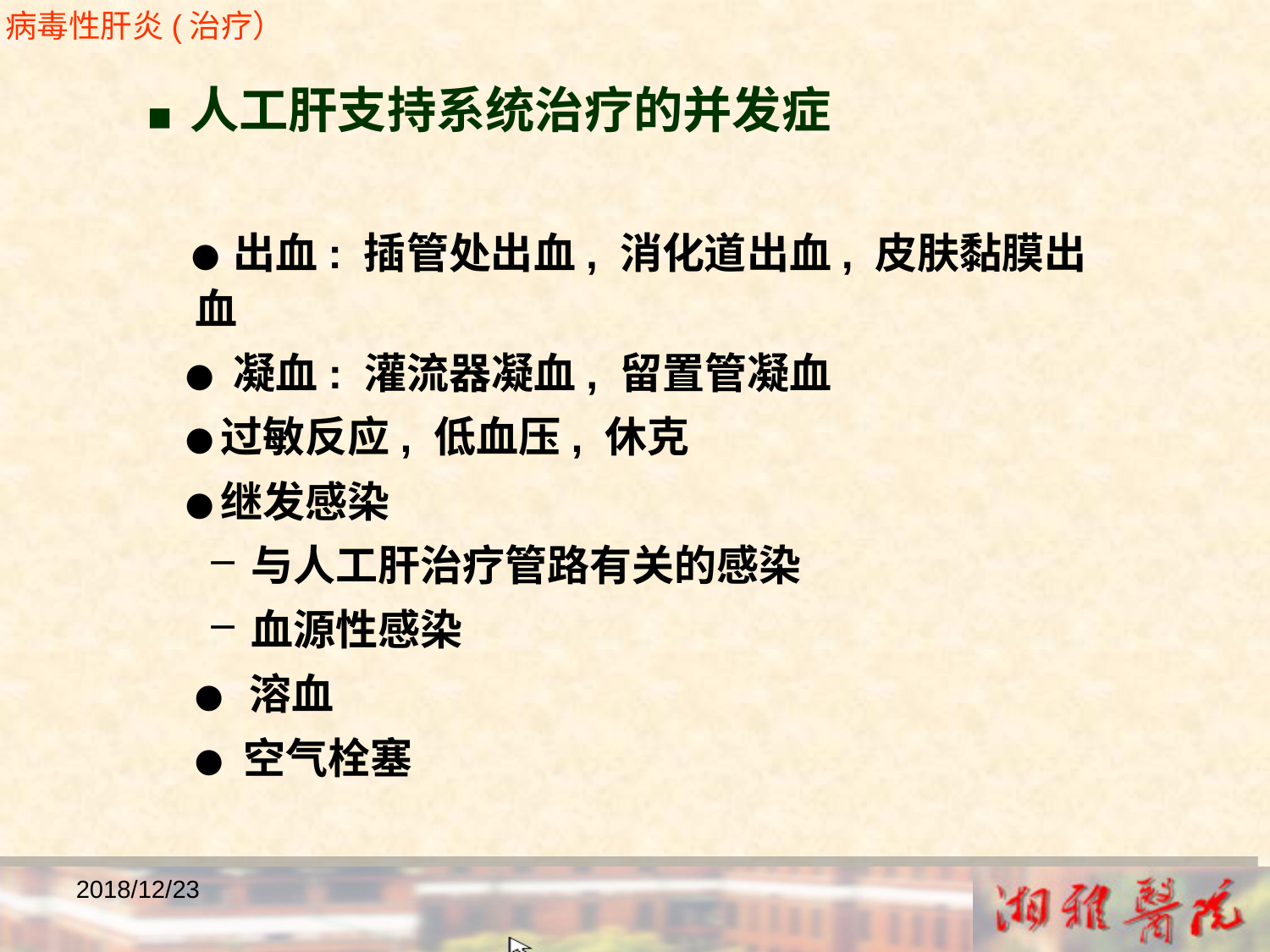

病毒性肝炎(治疗）
■  人工肝支持系统治疗的并发症

           ● 出血: 插管处出血, 消化道出血, 皮肤黏膜出血
    ●  凝血: 灌流器凝血, 留置管凝血
    ●过敏反应, 低血压, 休克
    ●继发感染
与人工肝治疗管路有关的感染
血源性感染
     ●  溶血
     ● 空气栓塞

2018/12/23